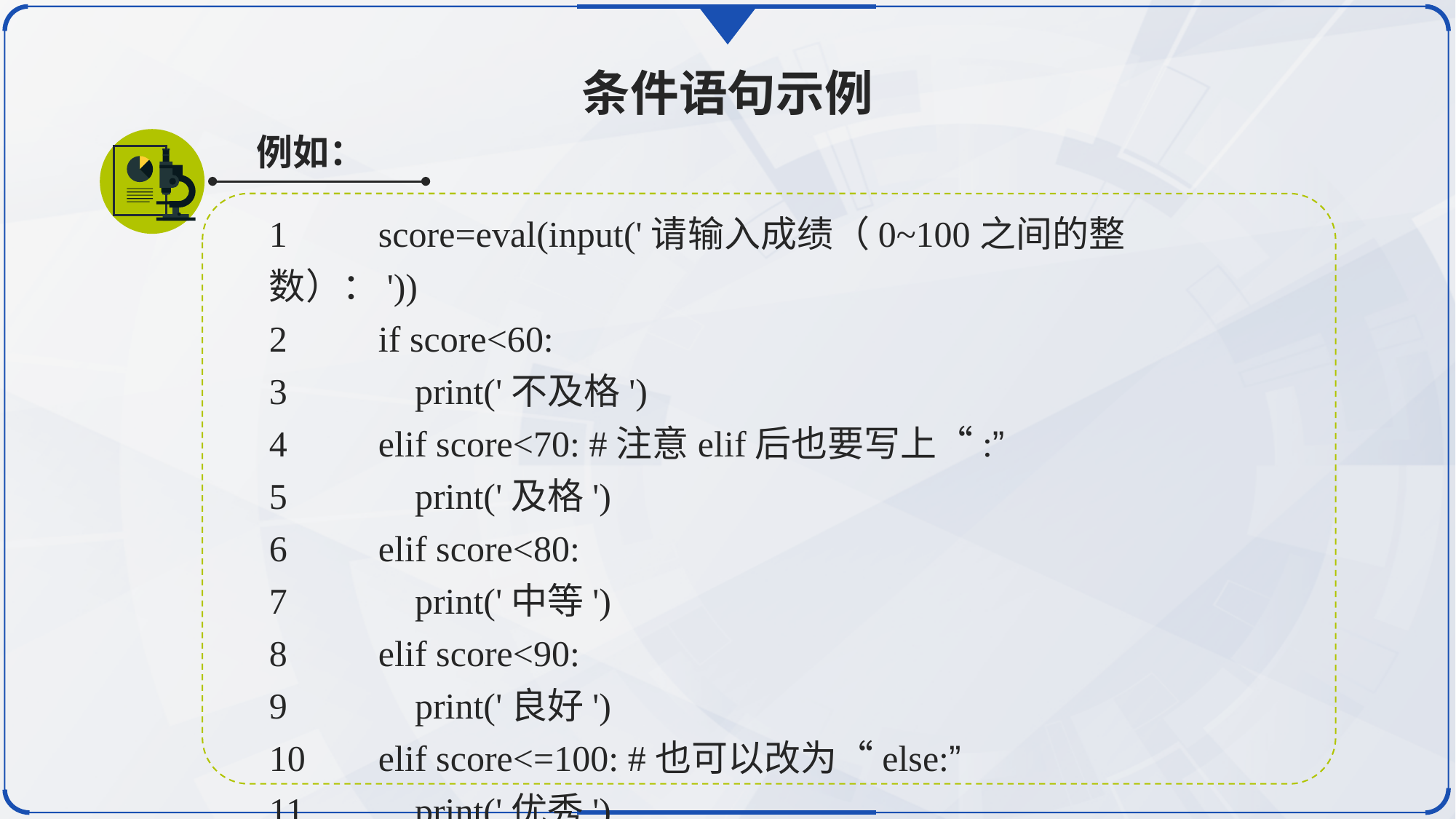

条件语句示例
例如：

1	score=eval(input('请输入成绩（0~100之间的整数）：'))
2	if score<60:
3	    print('不及格')
4	elif score<70: #注意elif后也要写上“:”
5	    print('及格')
6	elif score<80:
7	    print('中等')
8	elif score<90:
9	    print('良好')
10	elif score<=100: #也可以改为“else:”
11	    print('优秀')